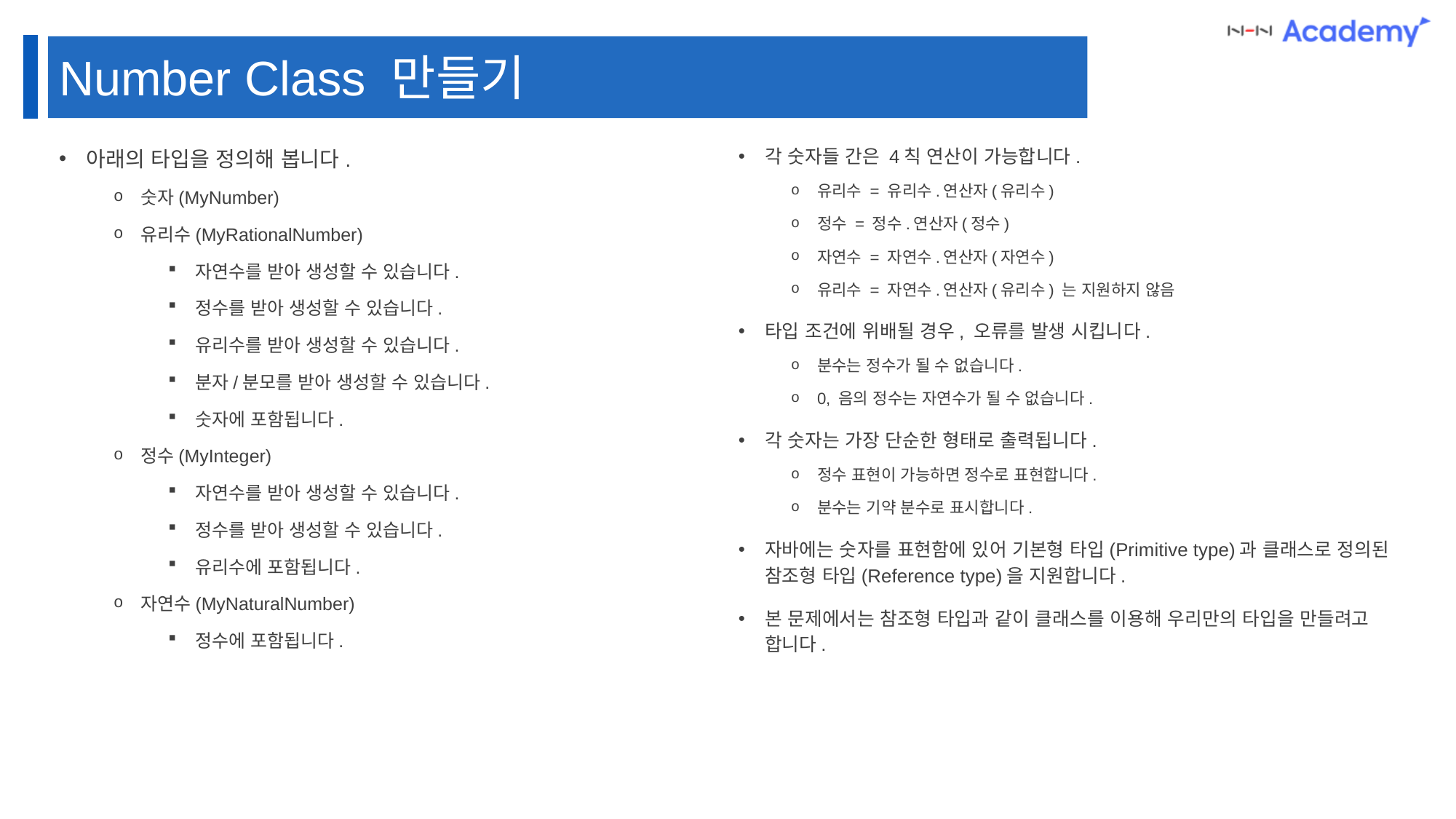

Number Class 만들기
각 숫자들 간은 4칙 연산이 가능합니다.
유리수 = 유리수.연산자(유리수)
정수 = 정수.연산자(정수)
자연수 = 자연수.연산자(자연수)
유리수 = 자연수.연산자(유리수) 는 지원하지 않음
타입 조건에 위배될 경우, 오류를 발생 시킵니다.
분수는 정수가 될 수 없습니다.
0, 음의 정수는 자연수가 될 수 없습니다.
각 숫자는 가장 단순한 형태로 출력됩니다.
정수 표현이 가능하면 정수로 표현합니다.
분수는 기약 분수로 표시합니다.
자바에는 숫자를 표현함에 있어 기본형 타입(Primitive type)과 클래스로 정의된 참조형 타입(Reference type)을 지원합니다.
본 문제에서는 참조형 타입과 같이 클래스를 이용해 우리만의 타입을 만들려고 합니다.

아래의 타입을 정의해 봅니다.
숫자(MyNumber)
유리수(MyRationalNumber)
자연수를 받아 생성할 수 있습니다.
정수를 받아 생성할 수 있습니다.
유리수를 받아 생성할 수 있습니다.
분자/분모를 받아 생성할 수 있습니다.
숫자에 포함됩니다.
정수(MyInteger)
자연수를 받아 생성할 수 있습니다.
정수를 받아 생성할 수 있습니다.
유리수에 포함됩니다.
자연수(MyNaturalNumber)
정수에 포함됩니다.